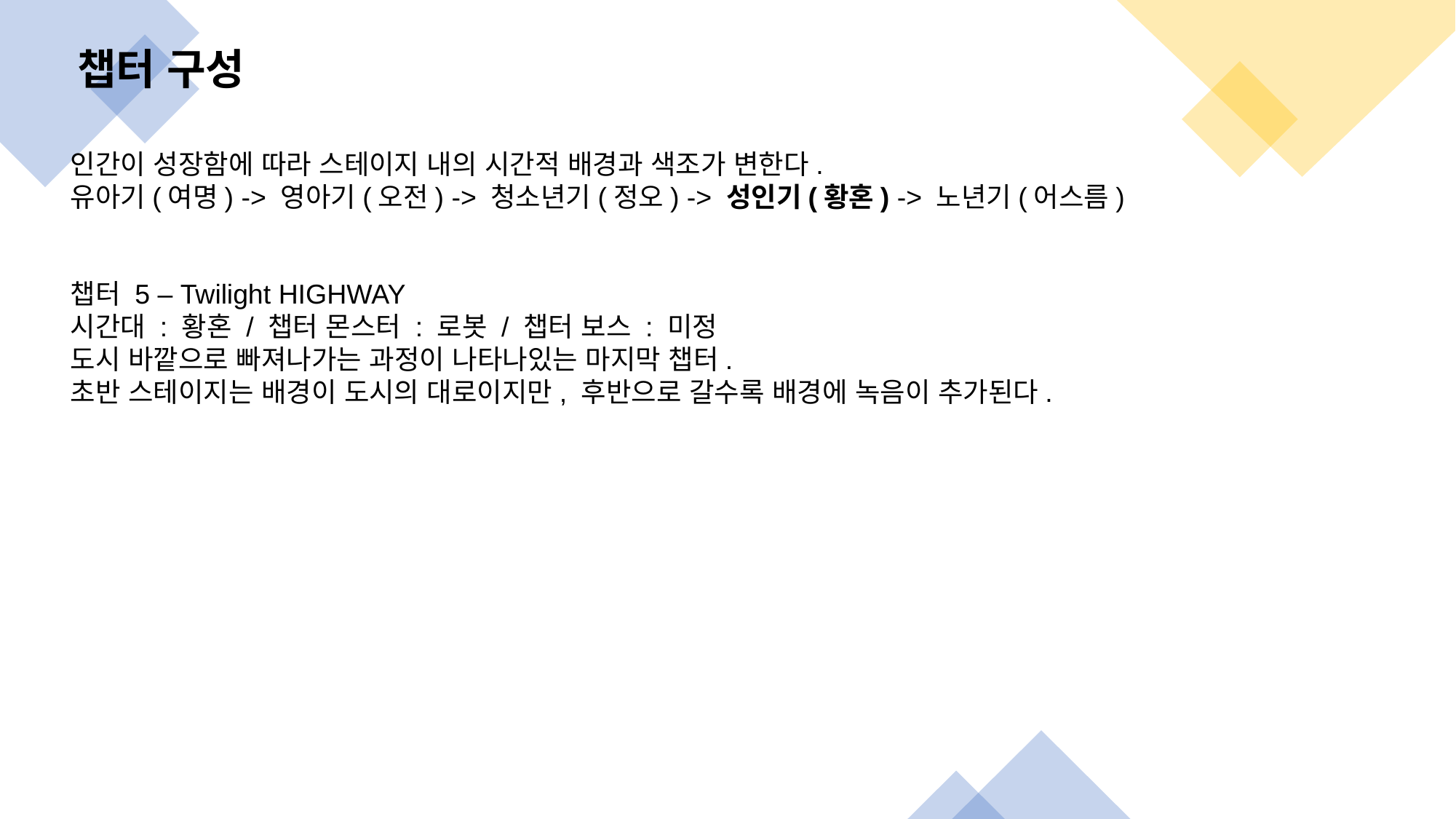

챕터 구성

인간이 성장함에 따라 스테이지 내의 시간적 배경과 색조가 변한다.
유아기(여명) -> 영아기(오전) -> 청소년기(정오) -> 성인기(황혼) -> 노년기(어스름)
챕터 5 – Twilight HIGHWAY
시간대 : 황혼 / 챕터 몬스터 : 로봇 / 챕터 보스 : 미정
도시 바깥으로 빠져나가는 과정이 나타나있는 마지막 챕터.
초반 스테이지는 배경이 도시의 대로이지만, 후반으로 갈수록 배경에 녹음이 추가된다.